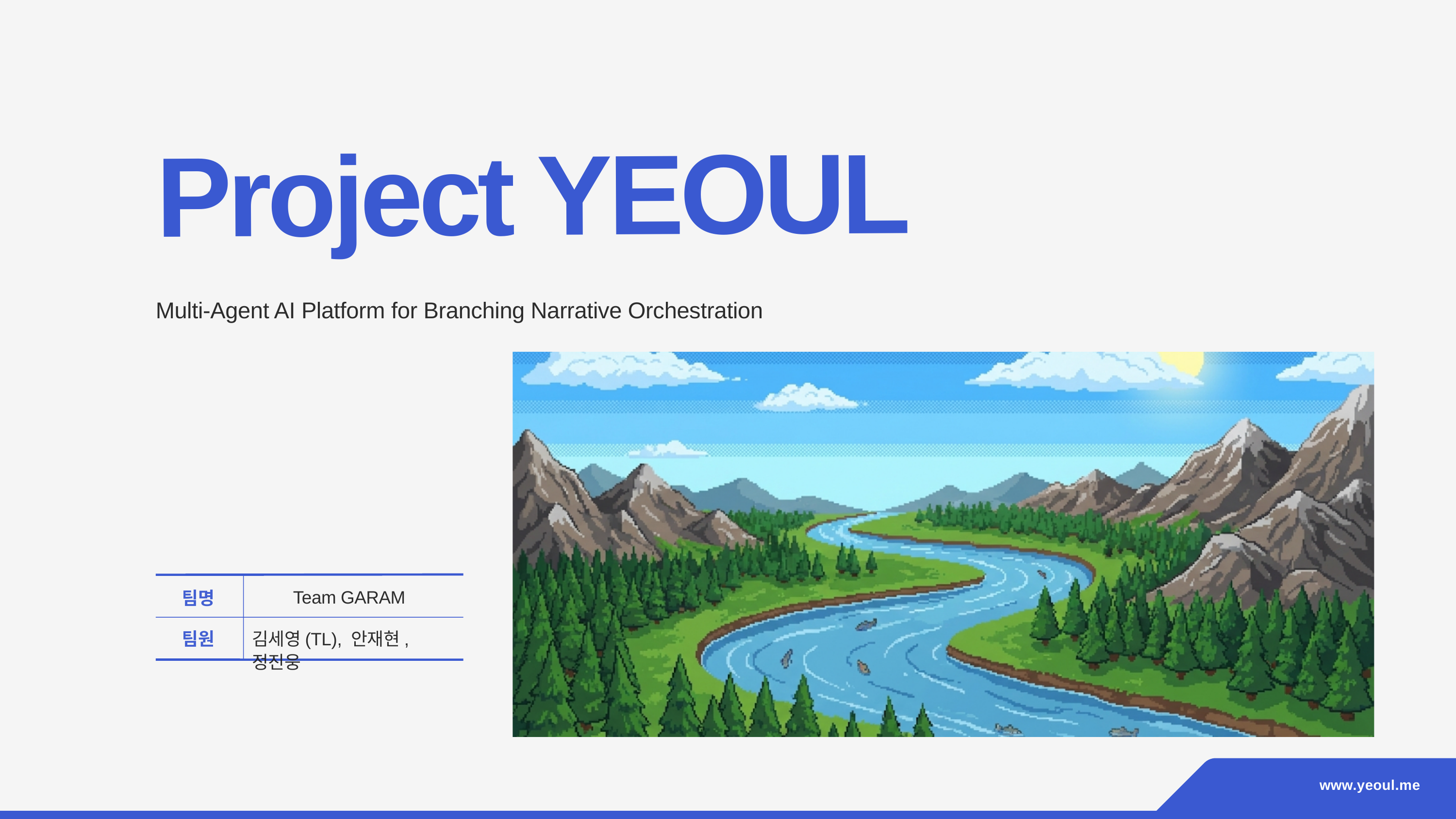

Project YEOUL
Multi-Agent AI Platform for Branching Narrative Orchestration

Team GARAM
팀명

팀원
김세영(TL), 안재현, 정진웅

www.yeoul.me